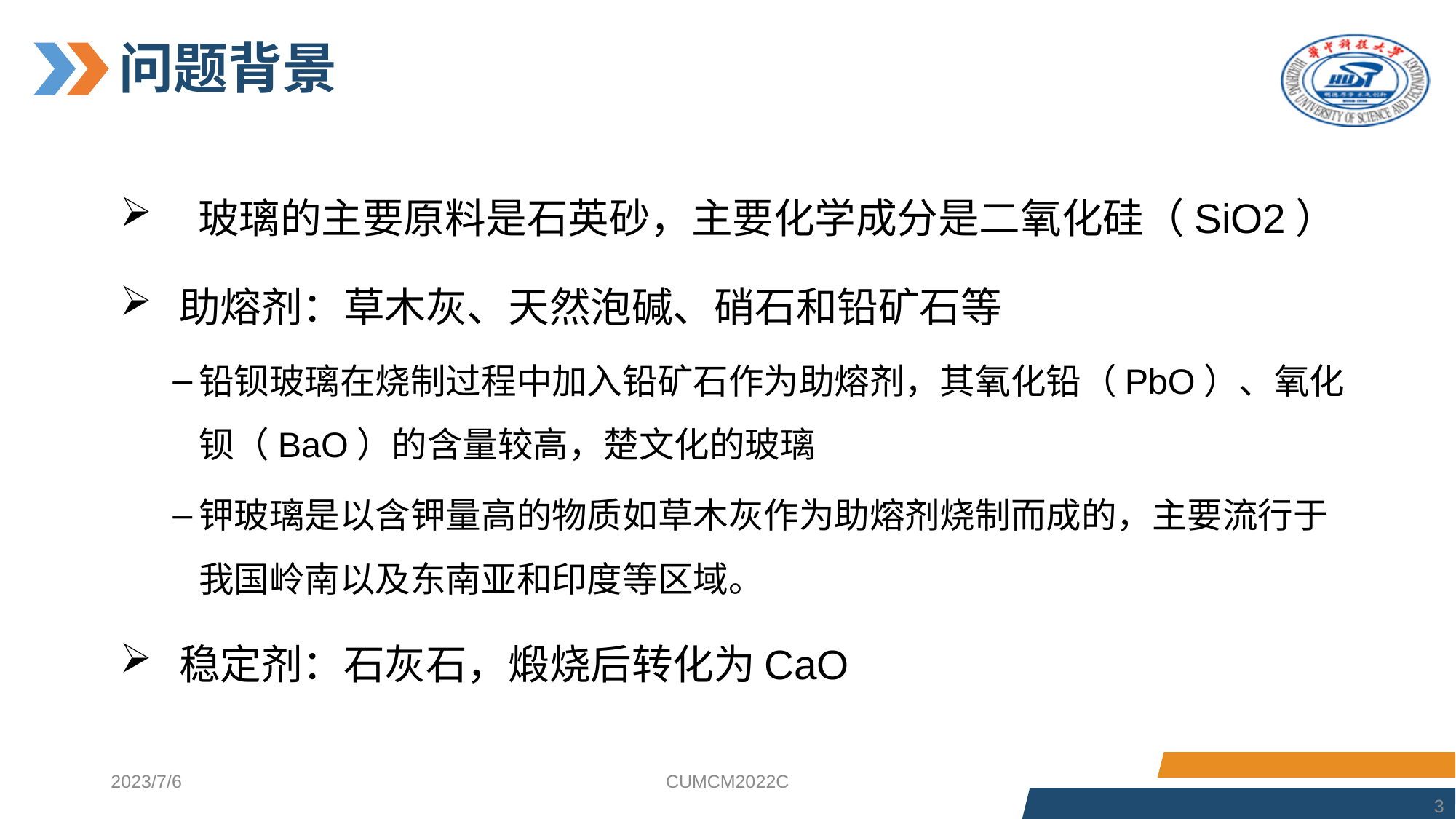

# 问题背景
 玻璃的主要原料是石英砂，主要化学成分是二氧化硅（SiO2）
助熔剂：草木灰、天然泡碱、硝石和铅矿石等
铅钡玻璃在烧制过程中加入铅矿石作为助熔剂，其氧化铅（PbO）、氧化钡（BaO）的含量较高，楚文化的玻璃
钾玻璃是以含钾量高的物质如草木灰作为助熔剂烧制而成的，主要流行于我国岭南以及东南亚和印度等区域。
稳定剂：石灰石，煅烧后转化为CaO
2023/7/6
CUMCM2022C
3